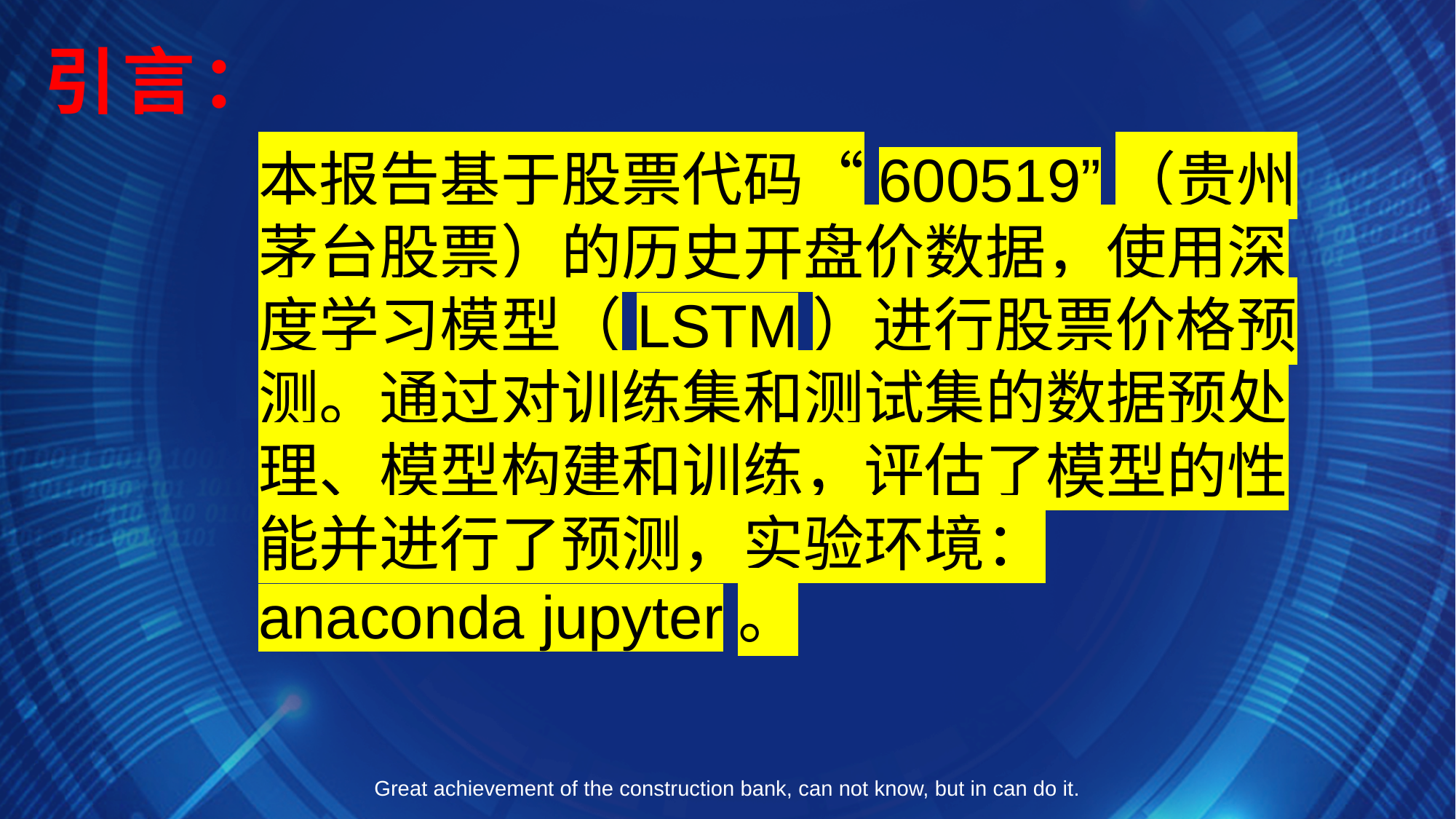

引言：
本报告基于股票代码“600519”（贵州茅台股票）的历史开盘价数据，使用深度学习模型（LSTM）进行股票价格预测。通过对训练集和测试集的数据预处理、模型构建和训练，评估了模型的性能并进行了预测，实验环境：anaconda jupyter。
Great achievement of the construction bank, can not know, but in can do it.